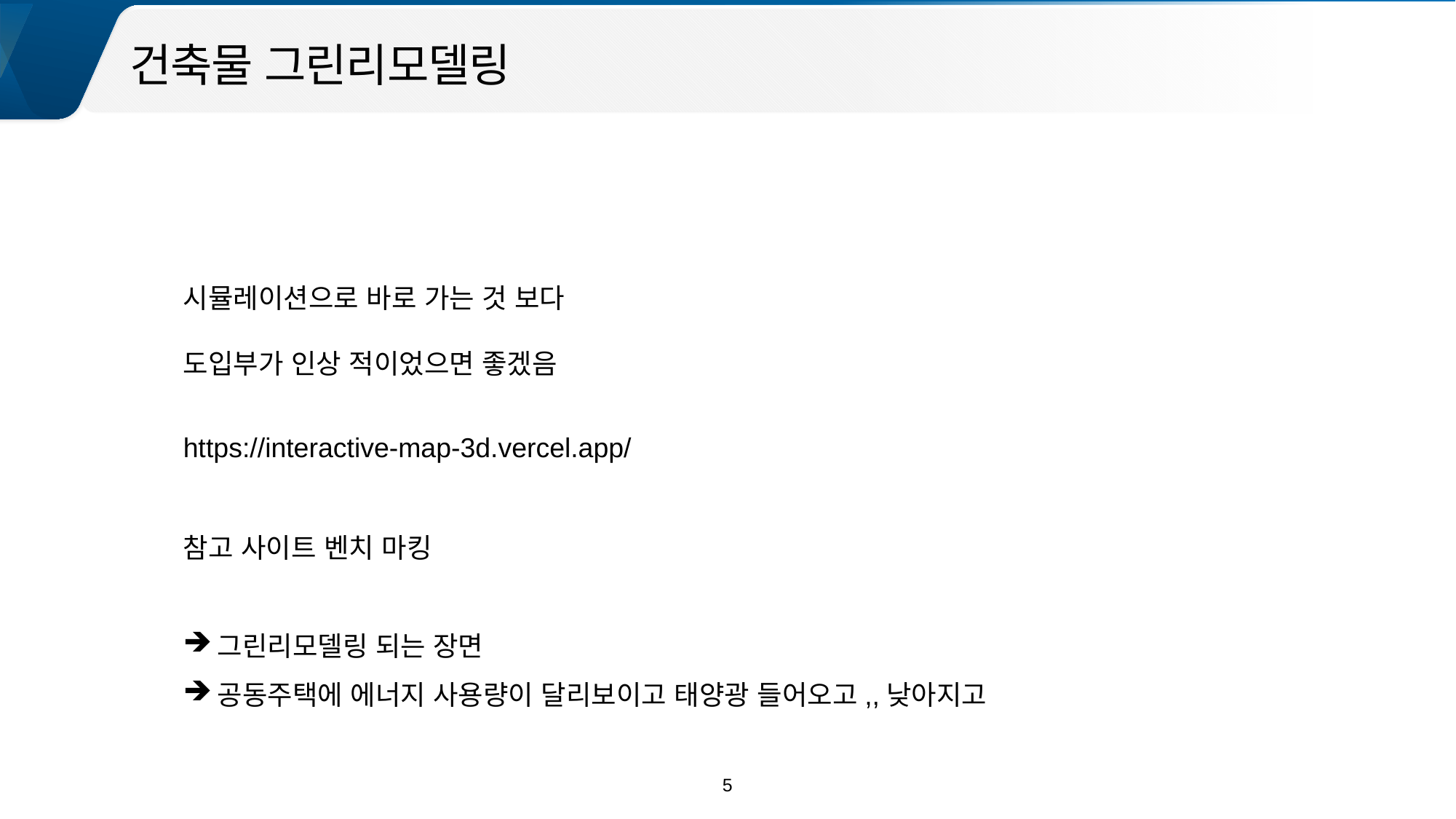

건축물 그린리모델링
시뮬레이션으로 바로 가는 것 보다

도입부가 인상 적이었으면 좋겠음
https://interactive-map-3d.vercel.app/
참고 사이트 벤치 마킹

그린리모델링 되는 장면
공동주택에 에너지 사용량이 달리보이고 태양광 들어오고,,낮아지고